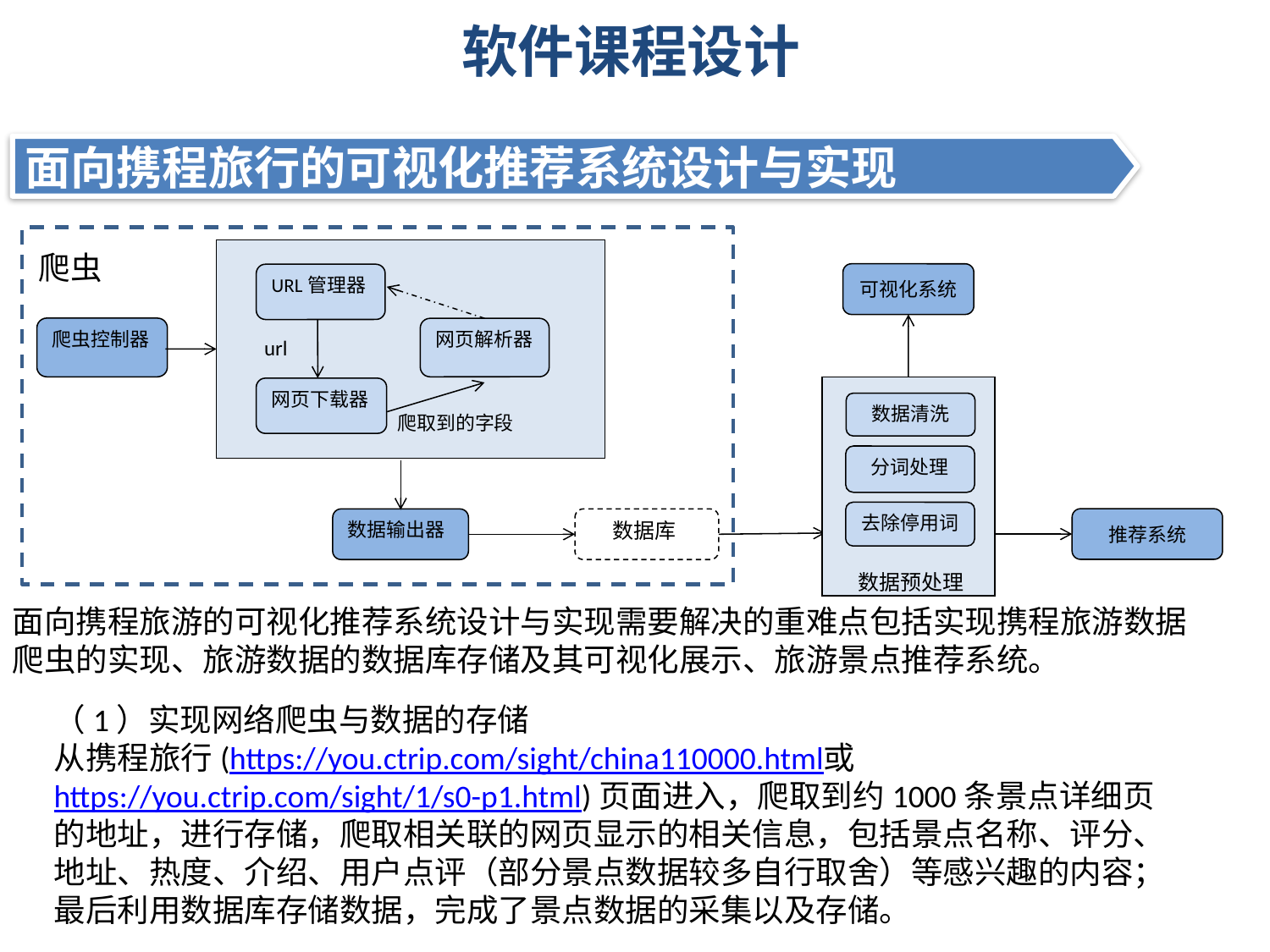

# 软件课程设计
面向携程旅行的可视化推荐系统设计与实现

URL管理器
爬虫控制器
网页解析器
网页下载器
数据输出器

爬虫
可视化系统
url

数据清洗
爬取到的字段
分词处理
去除停用词
推荐系统
数据库
数据预处理
面向携程旅游的可视化推荐系统设计与实现需要解决的重难点包括实现携程旅游数据爬虫的实现、旅游数据的数据库存储及其可视化展示、旅游景点推荐系统。
（1）实现网络爬虫与数据的存储
从携程旅行(https://you.ctrip.com/sight/china110000.html或https://you.ctrip.com/sight/1/s0-p1.html)页面进入，爬取到约1000条景点详细页的地址，进行存储，爬取相关联的网页显示的相关信息，包括景点名称、评分、地址、热度、介绍、用户点评（部分景点数据较多自行取舍）等感兴趣的内容；最后利用数据库存储数据，完成了景点数据的采集以及存储。
2